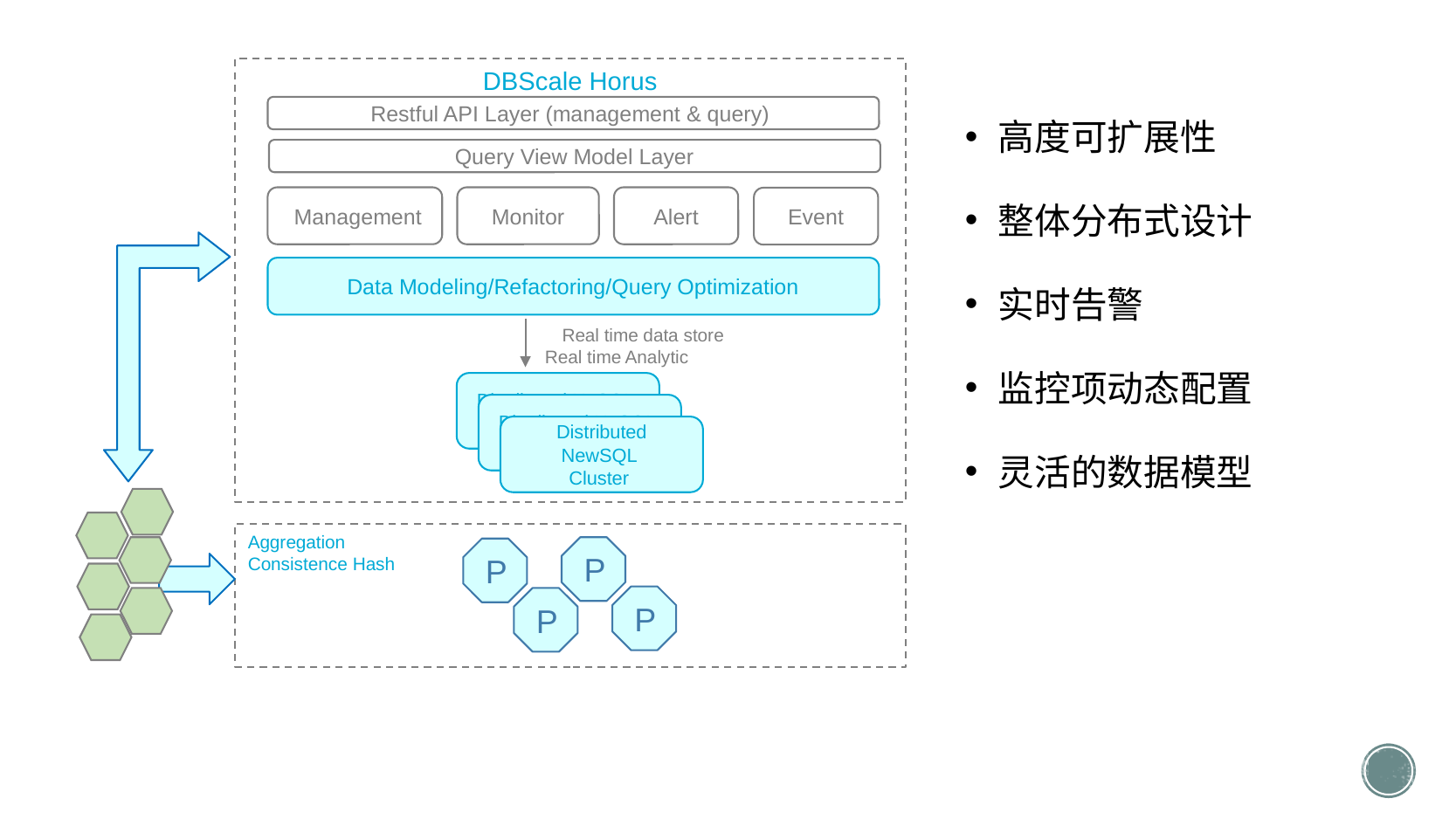

DBScale Horus
高度可扩展性
整体分布式设计
实时告警
监控项动态配置
灵活的数据模型

Restful API Layer (management & query)
Query View Model Layer
Monitor
Alert
 Management
Event

Data Modeling/Refactoring/Query Optimization
Real time data store
Real time Analytic
Distributed NoSQL
Cluster
Distributed NoSQL
Cluster
Distributed NewSQL
Cluster

Aggregation
Consistence Hash

P
P

P
P